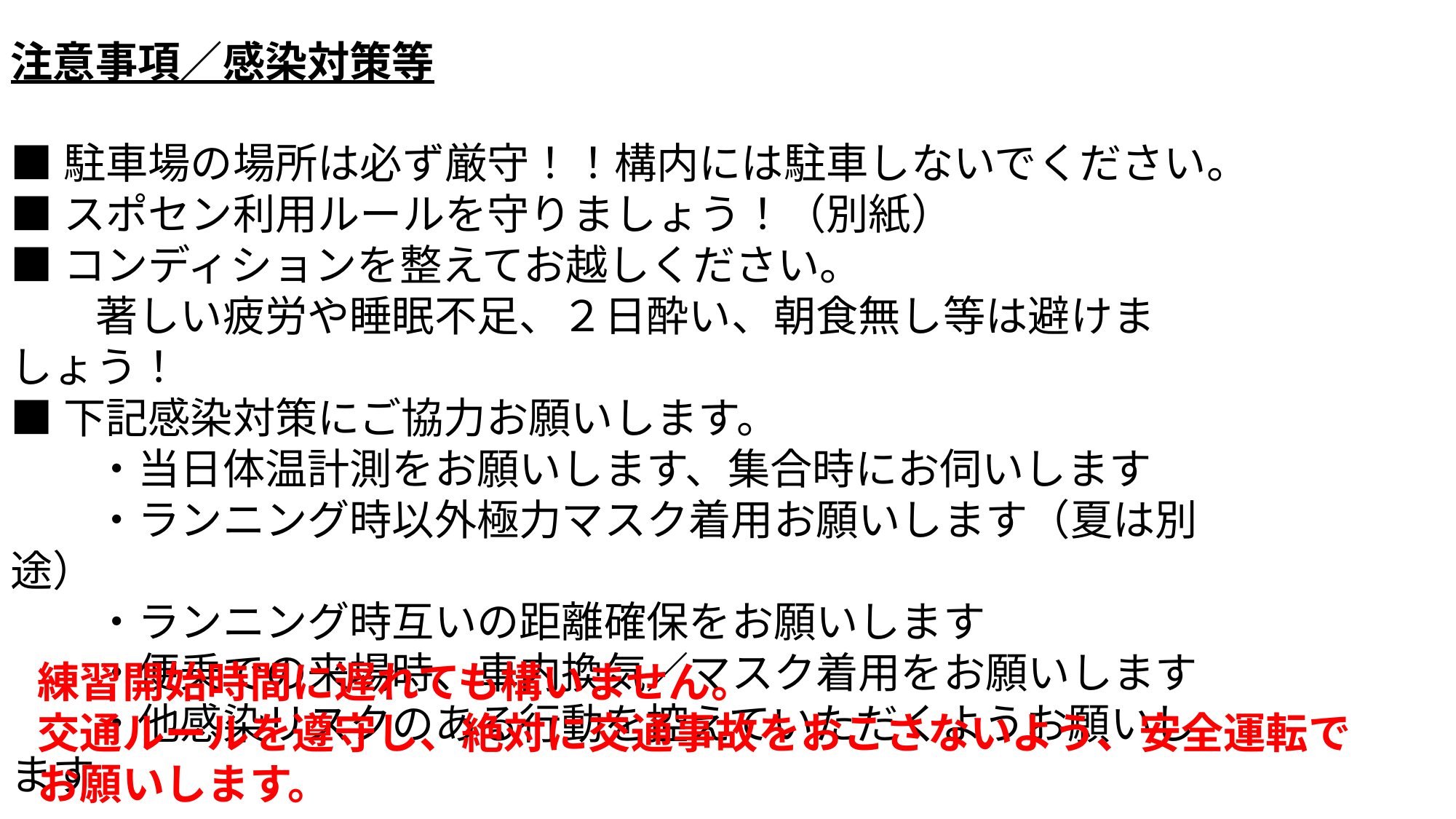

注意事項／感染対策等

■駐車場の場所は必ず厳守！！構内には駐車しないでください。
■スポセン利用ルールを守りましょう！（別紙）
■コンディションを整えてお越しください。
　　著しい疲労や睡眠不足、２日酔い、朝食無し等は避けましょう！
■下記感染対策にご協力お願いします。
　　・当日体温計測をお願いします、集合時にお伺いします
　　・ランニング時以外極力マスク着用お願いします（夏は別途）
　　・ランニング時互いの距離確保をお願いします
　　・便乗での来場時、車内換気／マスク着用をお願いします
　　・他感染リスクのある行動を控えていただくようお願いします
練習開始時間に遅れても構いません。
交通ルールを遵守し、絶対に交通事故をおこさないよう、安全運転でお願いします。